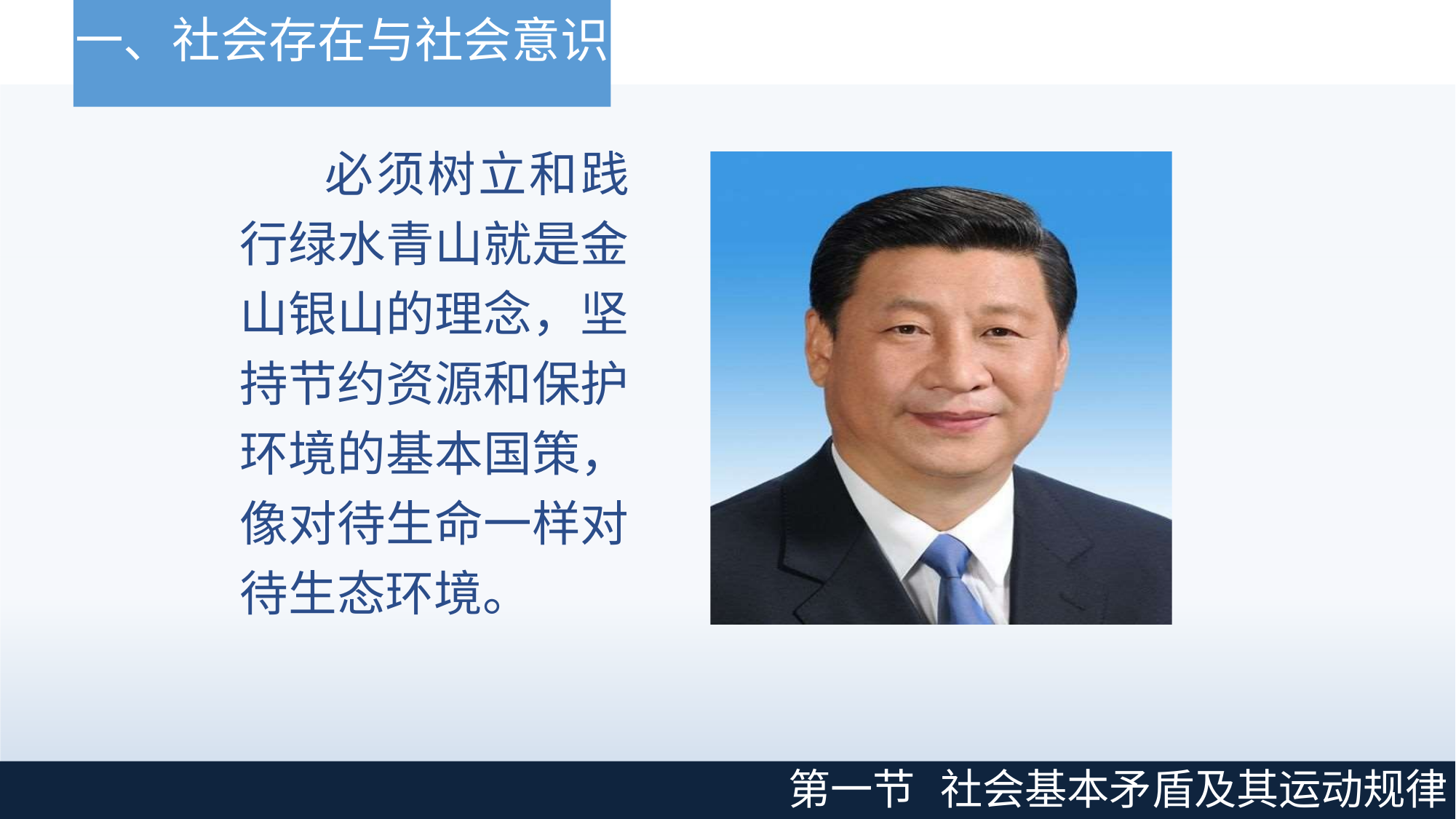

# 一、社会存在与社会意识

必须树立和践 行绿水青山就是金 山银山的理念，坚 持节约资源和保护 环境的基本国策， 像对待生命一样对 待生态环境。

第一节
社会基本矛盾及其运动规律